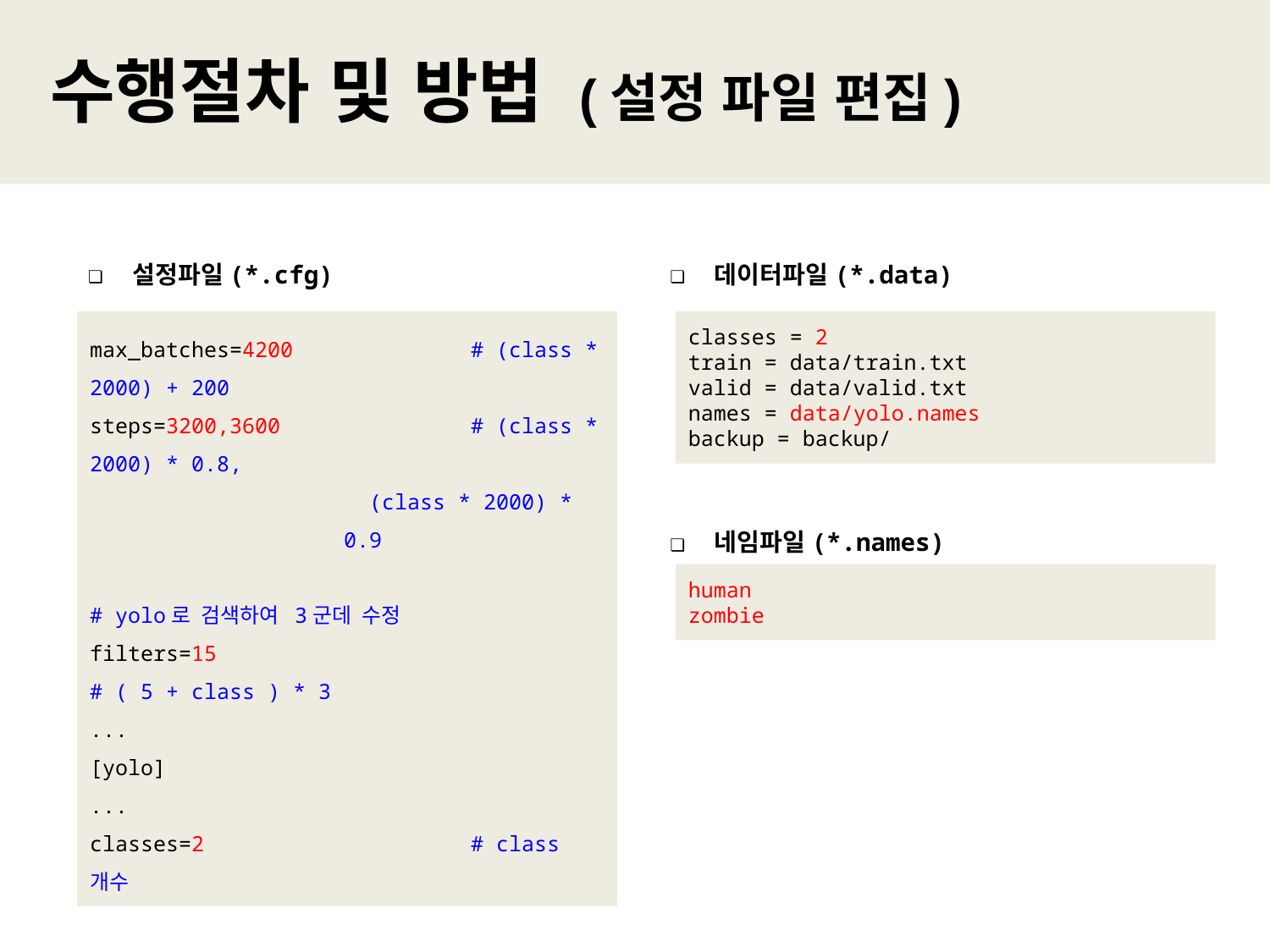

수행절차 및 방법 (설정 파일 편집)
설정파일(*.cfg)
데이터파일(*.data)
max_batches=4200 		# (class * 2000) + 200
steps=3200,3600		# (class * 2000) * 0.8,
  (class * 2000) * 0.9

# yolo로 검색하여 3군데 수정
filters=15 			# ( 5 + class ) * 3
...
[yolo]
...
classes=2			# class 개수
classes = 2
train = data/train.txt
valid = data/valid.txt
names = data/yolo.names
backup = backup/
네임파일(*.names)
human
zombie